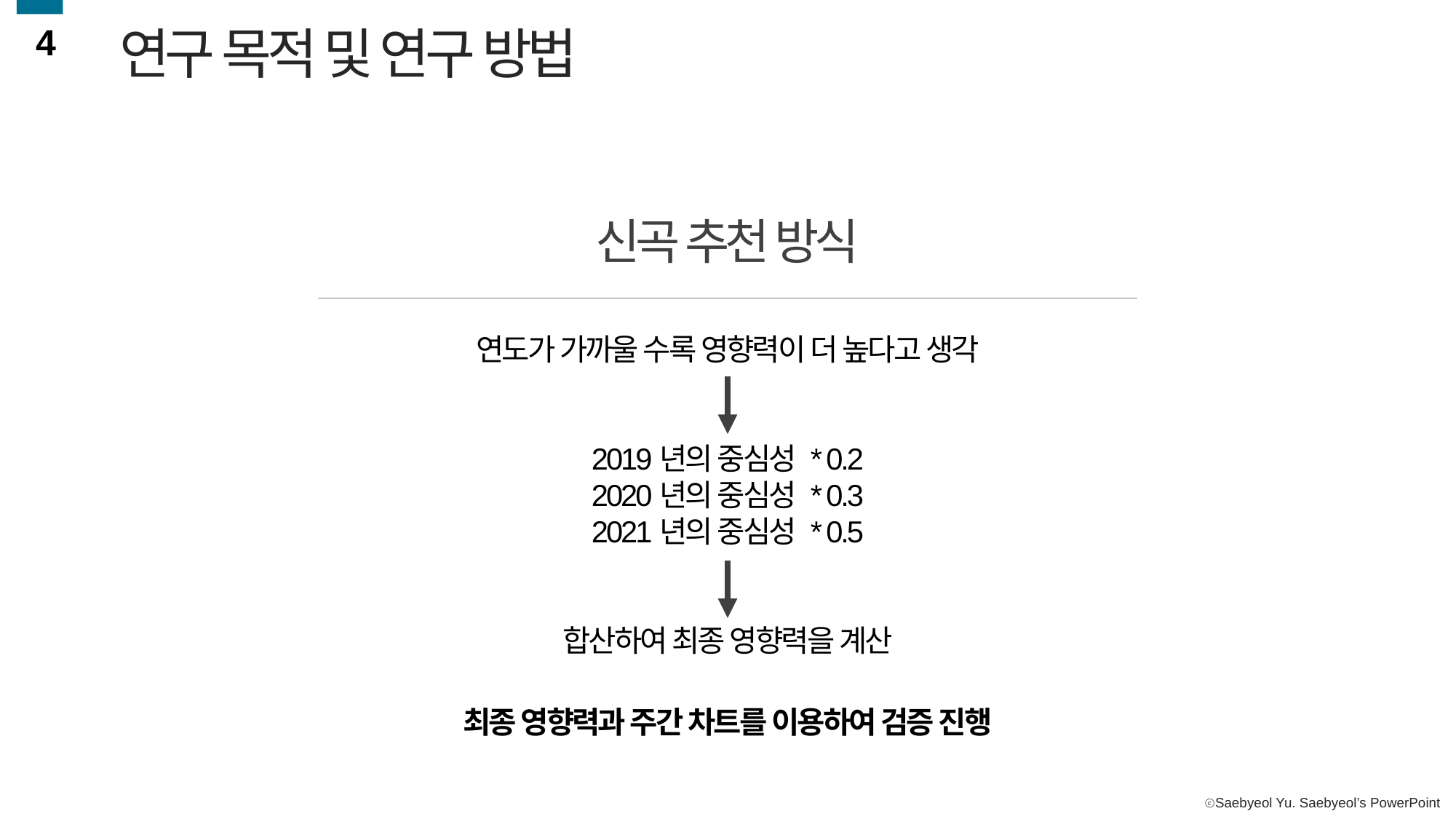

4
연구 목적 및 연구 방법
신곡 추천 방식
연도가 가까울 수록 영향력이 더 높다고 생각

2019년의 중심성 * 0.2
2020년의 중심성 * 0.3
2021년의 중심성 * 0.5

합산하여 최종 영향력을 계산

최종 영향력과 주간 차트를 이용하여 검증 진행